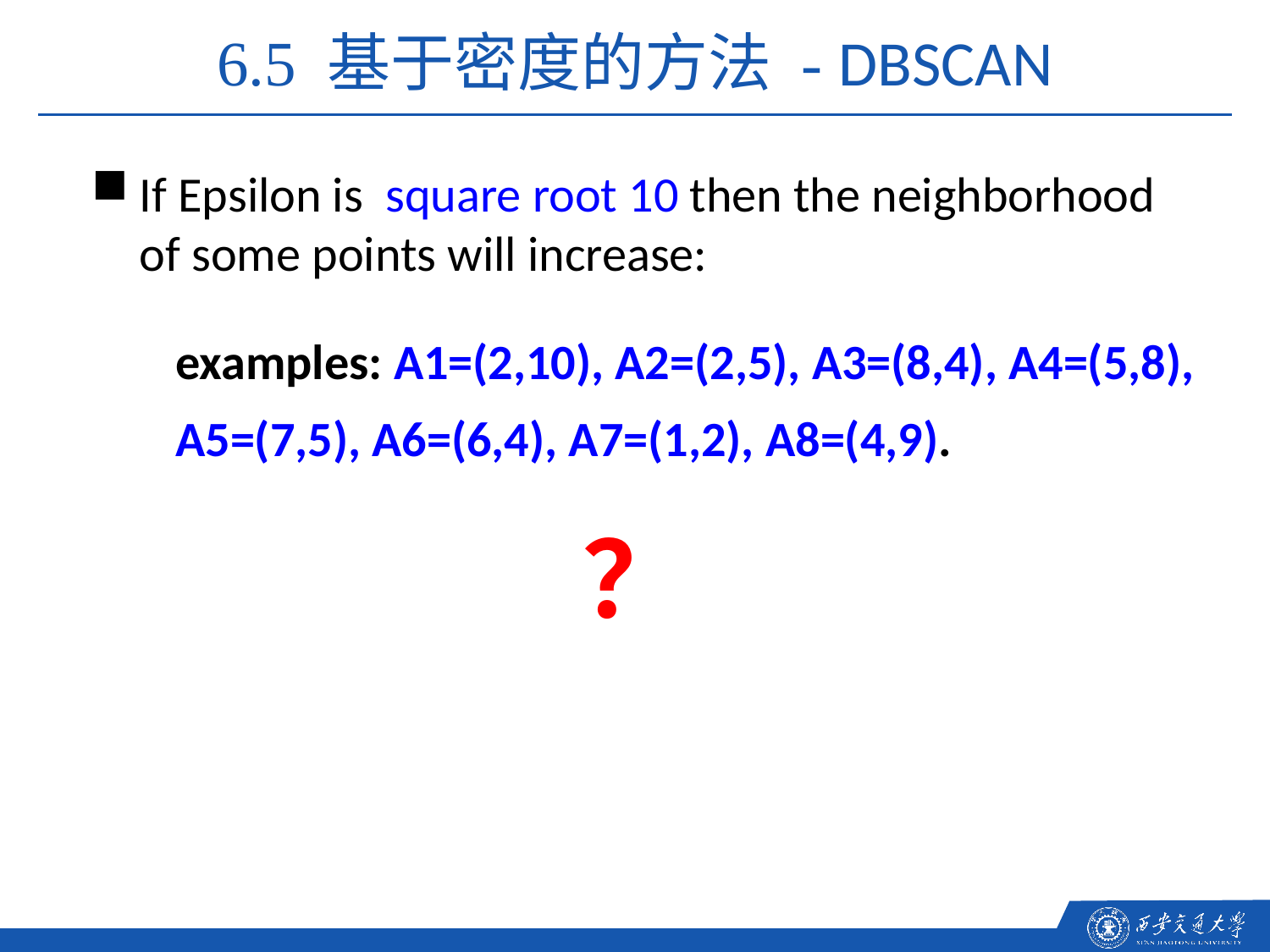

6.5 基于密度的方法 - DBSCAN
If Epsilon is  square root 10 then the neighborhood of some points will increase:
examples: A1=(2,10), A2=(2,5), A3=(8,4), A4=(5,8), A5=(7,5), A6=(6,4), A7=(1,2), A8=(4,9).
？